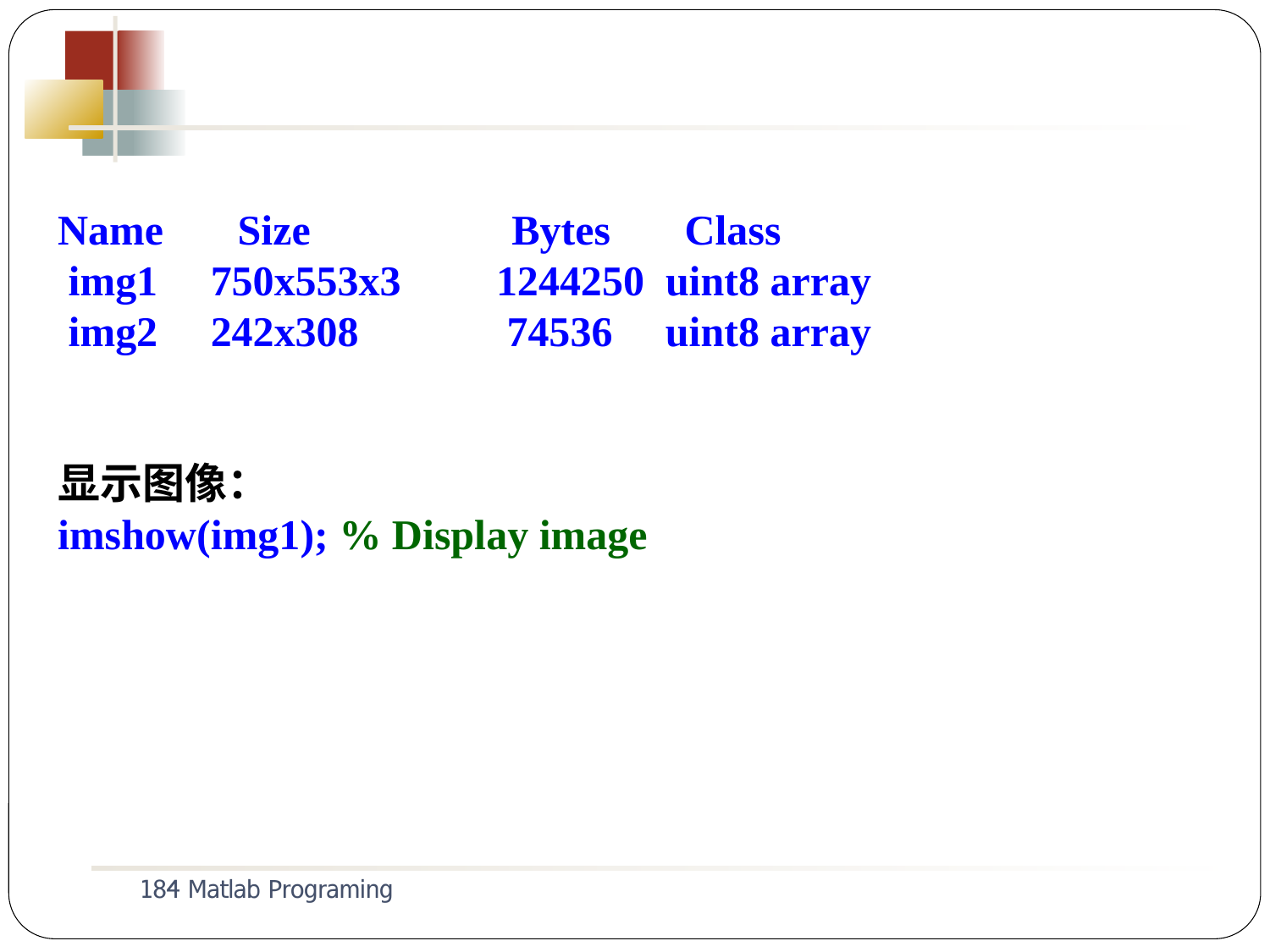

Name       Size                   Bytes       Class
 img1     750x553x3         1244250  uint8 array
 img2     242x308              74536     uint8 array

显示图像：
imshow(img1); % Display image
184 Matlab Programing